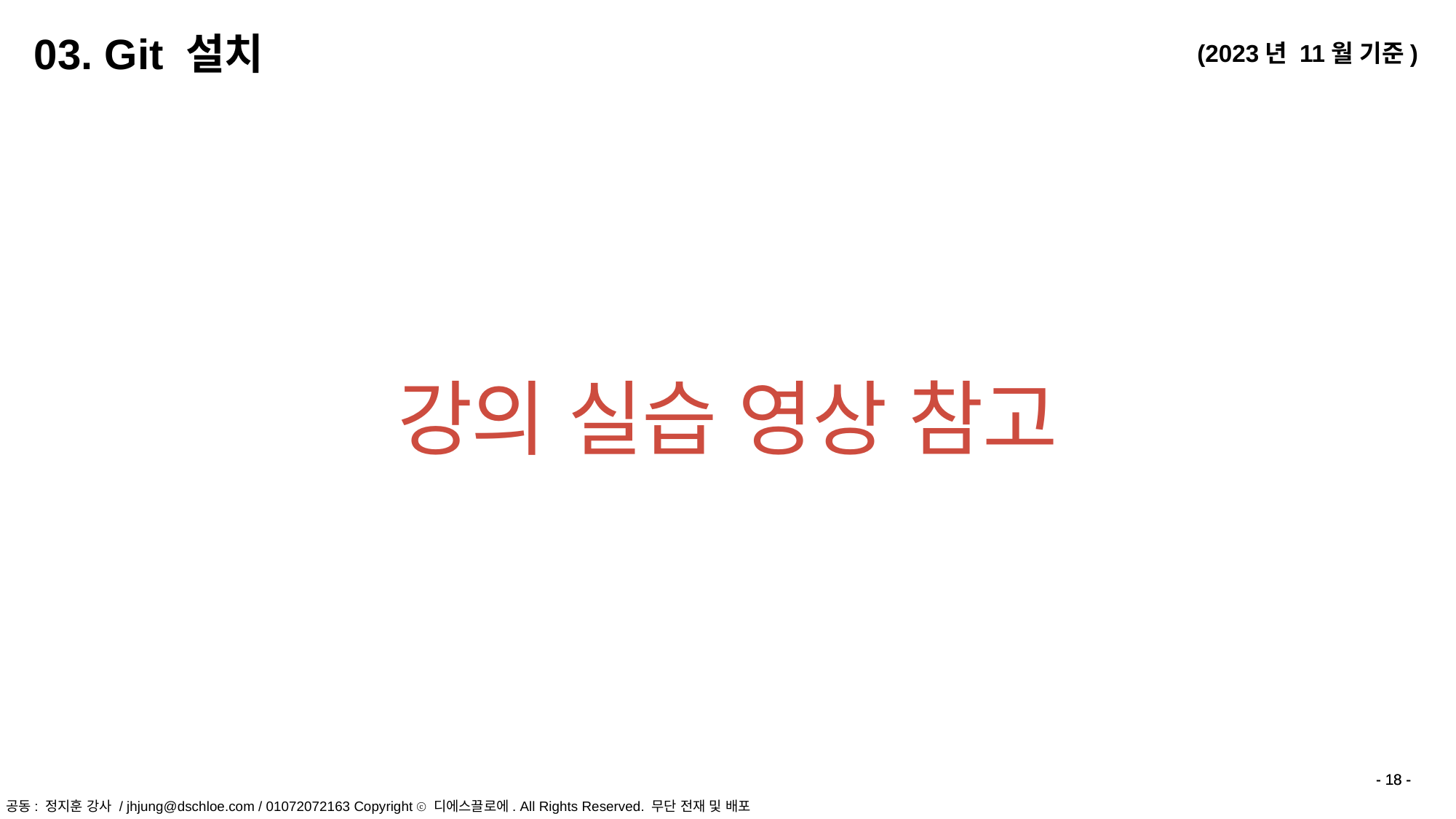

03. Git 설치
강의 실습 영상 참고
- 18 -